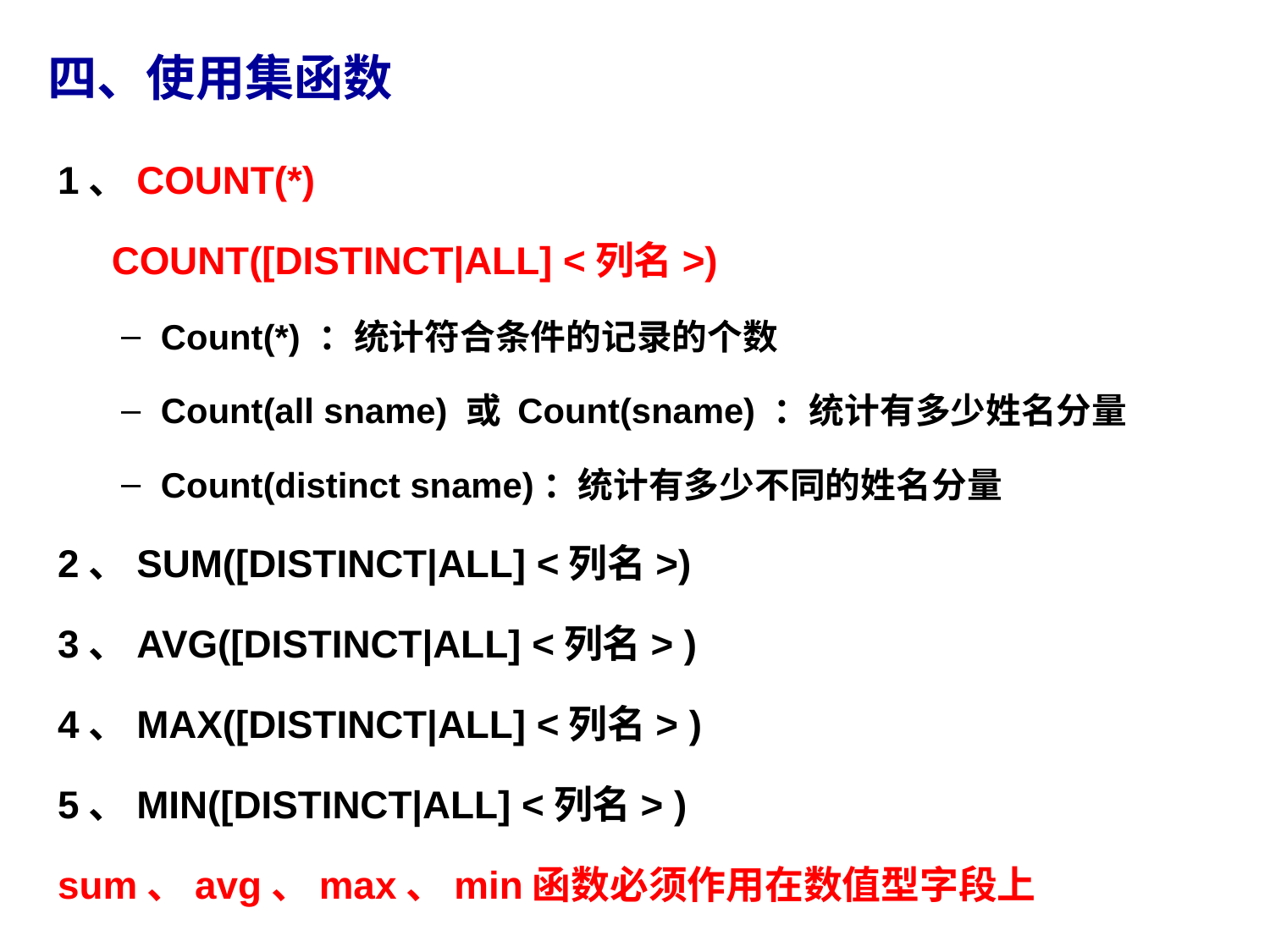

# 四、使用集函数
1、COUNT(*)
     COUNT([DISTINCT|ALL] <列名>)
Count(*) ：统计符合条件的记录的个数
Count(all sname) 或 Count(sname) ：统计有多少姓名分量
Count(distinct sname)：统计有多少不同的姓名分量
2、SUM([DISTINCT|ALL] <列名>)
3、AVG([DISTINCT|ALL] <列名> )
4、MAX([DISTINCT|ALL] <列名> )
5、MIN([DISTINCT|ALL] <列名> )
sum、avg、max、min函数必须作用在数值型字段上